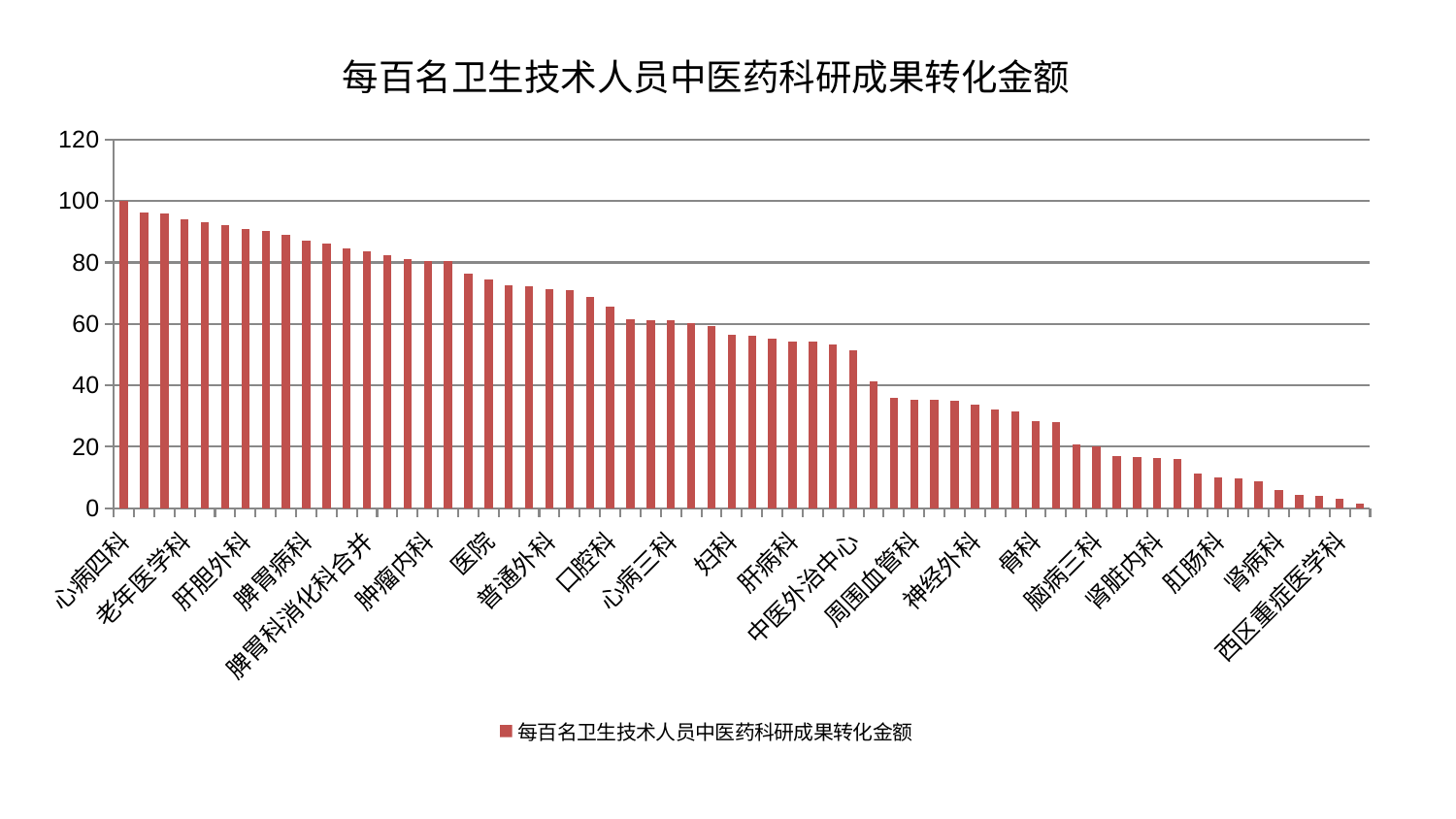

### Chart: 每百名卫生技术人员中医药科研成果转化金额

| Category | 每百名卫生技术人员中医药科研成果转化金额 |
|---|---|
| 心病四科 | 100.0 |
| 小儿推拿科 | 96.16701922587553 |
| 泌尿外科 | 96.01902103738774 |
| 老年医学科 | 93.9583157408853 |
| 心病二科 | 92.99288681453808 |
| 重症医学科 | 92.05236953129099 |
| 肝胆外科 | 90.8051244444289 |
| 内分泌科 | 90.32007457146955 |
| 妇科妇二科合并 | 89.10717417753631 |
| 脾胃病科 | 87.20370360660361 |
| 治未病中心 | 86.03482332386557 |
| 血液科 | 84.52945406404926 |
| 脾胃科消化科合并 | 83.64364668866008 |
| 胸外科 | 82.3868419272153 |
| 综合内科 | 81.1535332049004 |
| 肿瘤内科 | 80.64014778943861 |
| 身心医学科 | 80.60976741277177 |
| 康复科 | 76.39064818371202 |
| 医院 | 74.49025134383571 |
| 美容皮肤科 | 72.51459737597857 |
| 微创骨科 | 72.32923986840302 |
| 普通外科 | 71.24019464978149 |
| 心病一科 | 71.04176382767375 |
| 妇二科 | 68.77847868076907 |
| 口腔科 | 65.51632049256055 |
| 小儿骨科 | 61.611910226902026 |
| 神经内科 | 61.16399828580275 |
| 心病三科 | 61.122113558138544 |
| 儿科 | 60.34281942723214 |
| 东区重症医学科 | 59.26272030277957 |
| 妇科 | 56.518463960676634 |
| 耳鼻喉科 | 56.163847176001916 |
| 消化内科 | 55.35615887084375 |
| 肝病科 | 54.40749931562179 |
| 关节骨科 | 54.19034611889133 |
| 显微骨科 | 53.44799352069797 |
| 中医外治中心 | 51.34885721361759 |
| 推拿科 | 41.4159923207476 |
| 男科 | 35.82809868412027 |
| 周围血管科 | 35.2431287889452 |
| 中医经典科 | 35.19104540590705 |
| 乳腺甲状腺外科 | 34.95273831423707 |
| 神经外科 | 33.69281656695586 |
| 眼科 | 32.240481704351986 |
| 创伤骨科 | 31.398598561319215 |
| 骨科 | 28.34035553936876 |
| 运动损伤骨科 | 27.901067006486823 |
| 皮肤科 | 20.85537452159172 |
| 脑病三科 | 20.024123373500437 |
| 针灸科 | 17.05791608191687 |
| 风湿病科 | 16.718799514442352 |
| 肾脏内科 | 16.49723498276019 |
| 心血管内科 | 16.153902383802542 |
| 脑病二科 | 11.30050368500377 |
| 肛肠科 | 10.090450406205465 |
| 脑病一科 | 9.609955683120642 |
| 脊柱骨科 | 8.905191382454824 |
| 肾病科 | 5.977880188420337 |
| 呼吸内科 | 4.381595985953091 |
| 产科 | 4.119005634436612 |
| 西区重症医学科 | 3.1706511230755074 |
| 东区肾病科 | 1.447863902080204 |
42